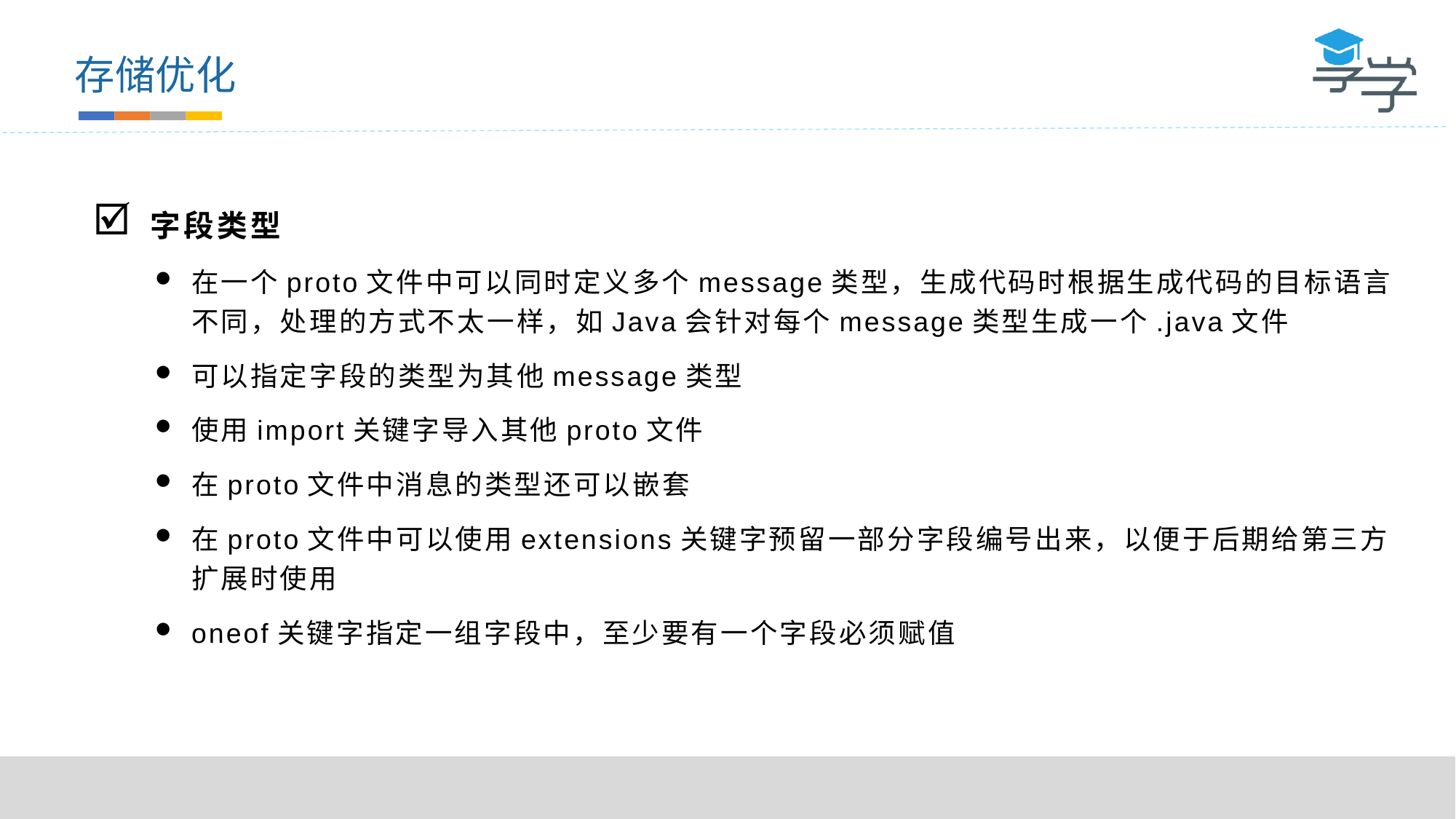

存储优化

字段类型
在一个proto文件中可以同时定义多个message类型，生成代码时根据生成代码的目标语言不同，处理的方式不太一样，如Java会针对每个message类型生成一个.java文件
可以指定字段的类型为其他message类型
使用import关键字导入其他proto文件
在proto文件中消息的类型还可以嵌套
在proto文件中可以使用extensions关键字预留一部分字段编号出来，以便于后期给第三方扩展时使用
oneof关键字指定一组字段中，至少要有一个字段必须赋值